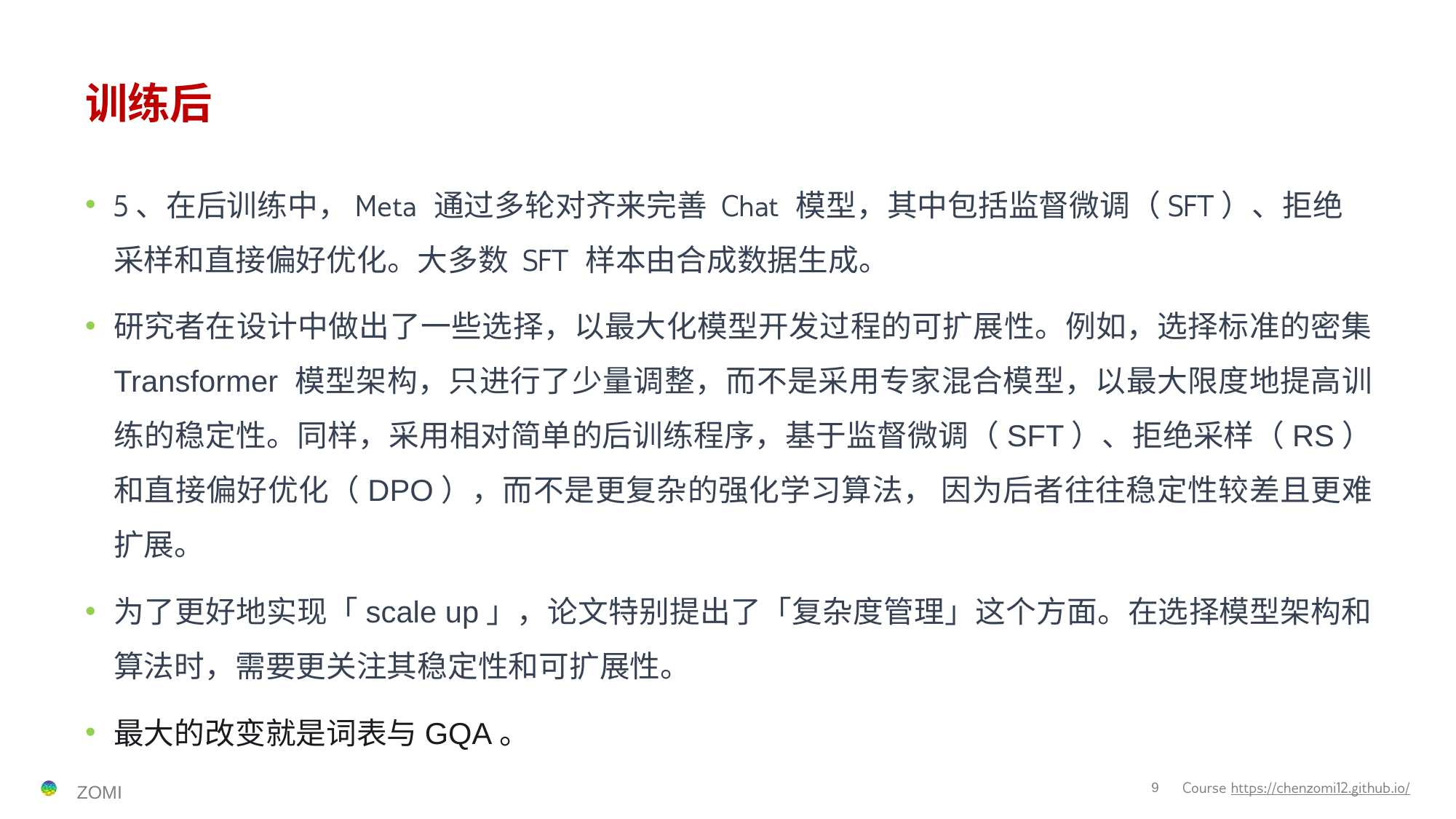

# 训练后
5、在后训练中，Meta 通过多轮对齐来完善 Chat 模型，其中包括监督微调（SFT）、拒绝采样和直接偏好优化。大多数 SFT 样本由合成数据生成。
研究者在设计中做出了一些选择，以最大化模型开发过程的可扩展性。例如，选择标准的密集 Transformer 模型架构，只进行了少量调整，而不是采用专家混合模型，以最大限度地提高训练的稳定性。同样，采用相对简单的后训练程序，基于监督微调（SFT）、拒绝采样（RS）和直接偏好优化（DPO），而不是更复杂的强化学习算法， 因为后者往往稳定性较差且更难扩展。
为了更好地实现「scale up」，论文特别提出了「复杂度管理」这个方面。在选择模型架构和算法时，需要更关注其稳定性和可扩展性。
最大的改变就是词表与GQA。